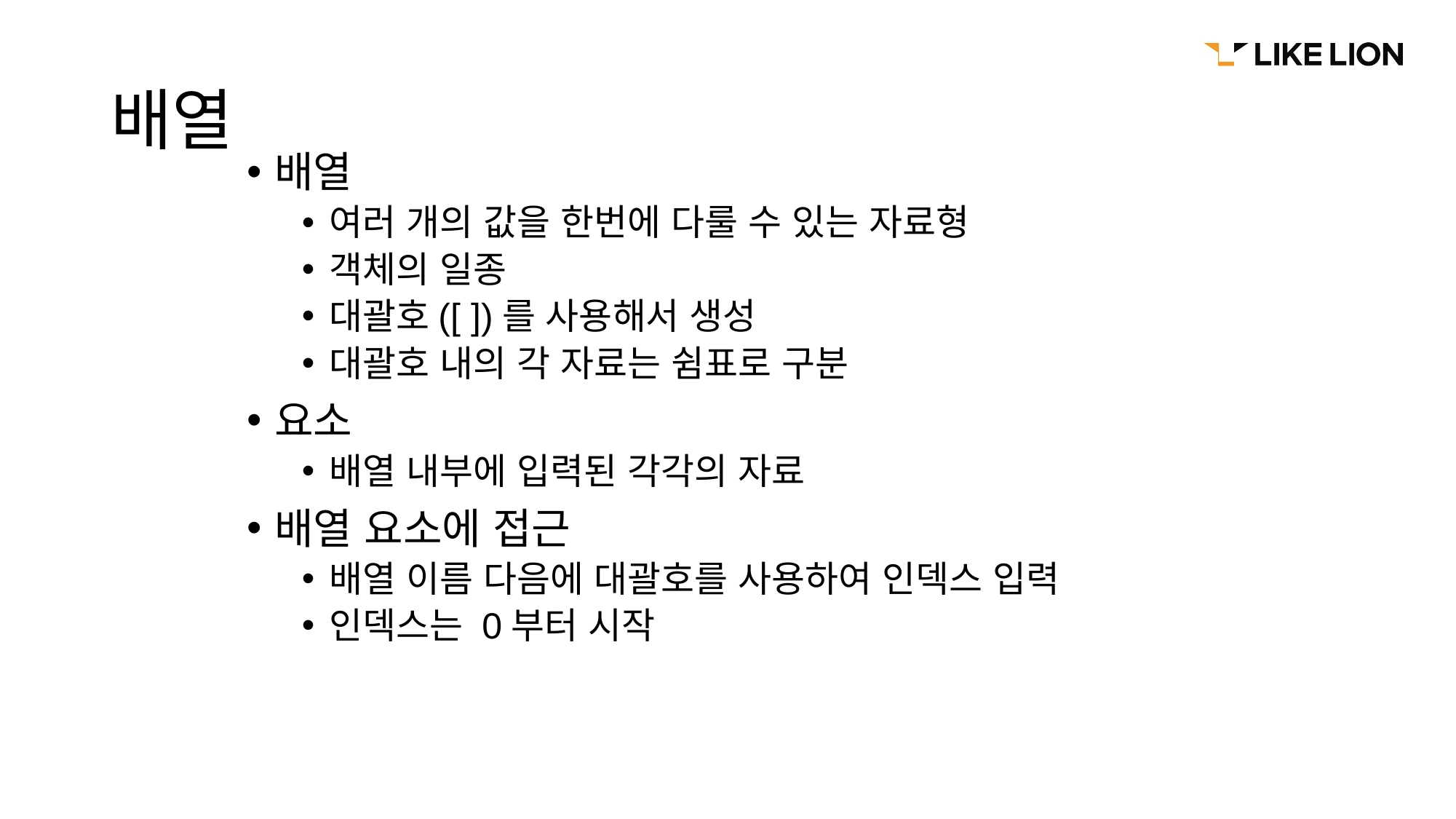

# 배열
배열
여러 개의 값을 한번에 다룰 수 있는 자료형
객체의 일종
대괄호([ ])를 사용해서 생성
대괄호 내의 각 자료는 쉼표로 구분
요소
배열 내부에 입력된 각각의 자료
배열 요소에 접근
배열 이름 다음에 대괄호를 사용하여 인덱스 입력
인덱스는 0부터 시작